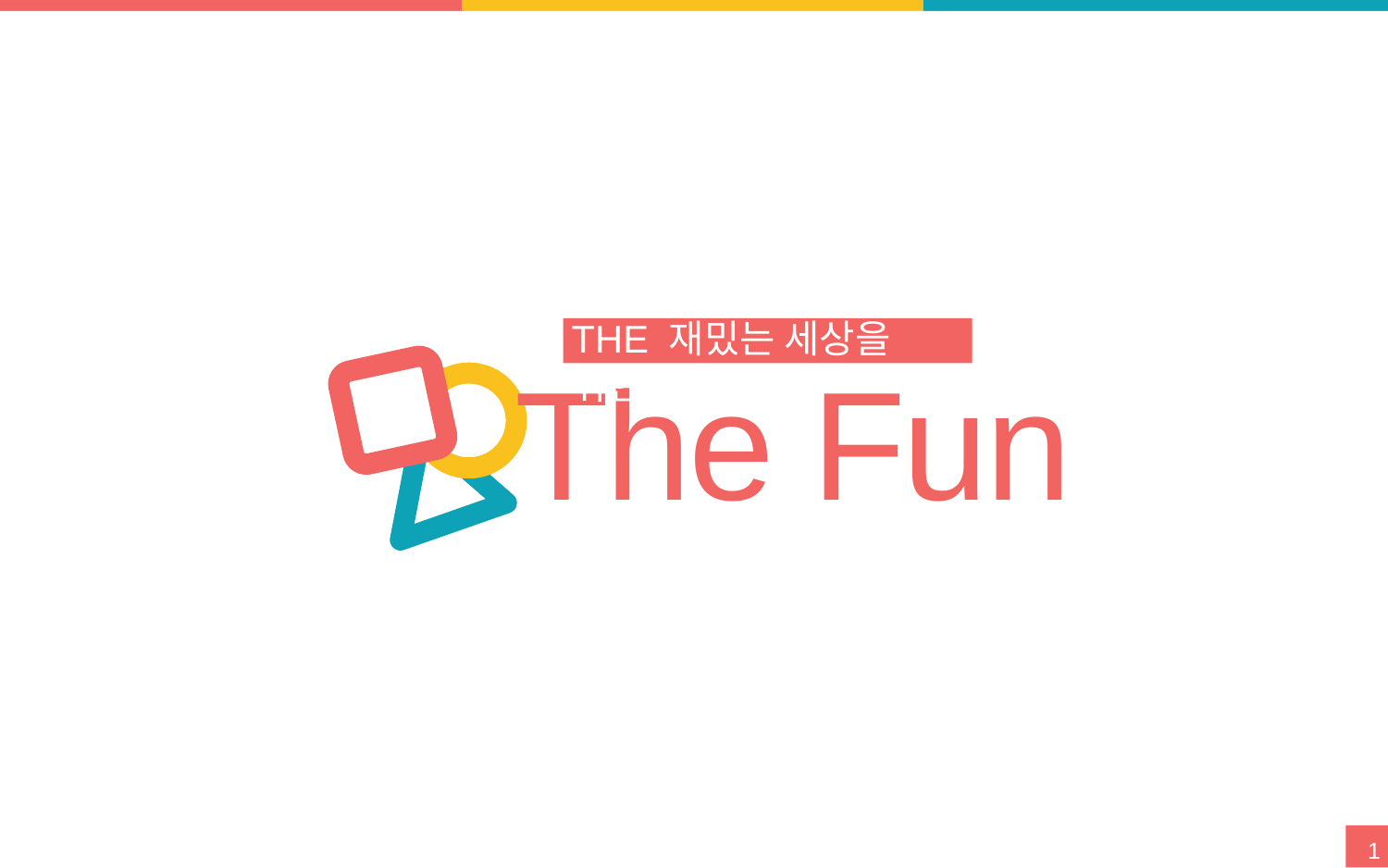

THE 재밌는 세상을 위한

The Fun

1